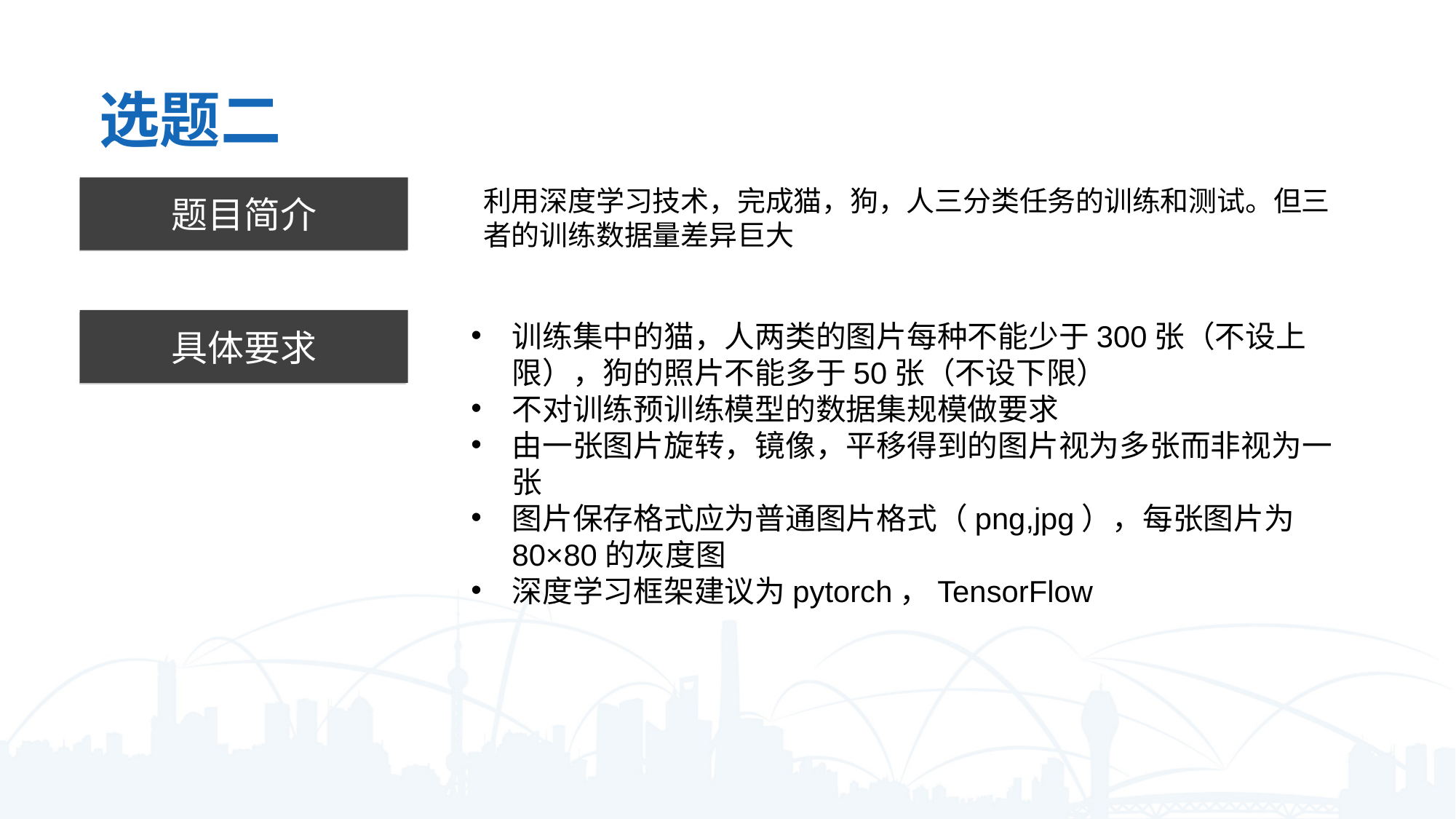

选题二
题目简介
利用深度学习技术，完成猫，狗，人三分类任务的训练和测试。但三者的训练数据量差异巨大
具体要求
训练集中的猫，人两类的图片每种不能少于300张（不设上限），狗的照片不能多于50张（不设下限）
不对训练预训练模型的数据集规模做要求
由一张图片旋转，镜像，平移得到的图片视为多张而非视为一张
图片保存格式应为普通图片格式（png,jpg），每张图片为80×80的灰度图
深度学习框架建议为pytorch，TensorFlow